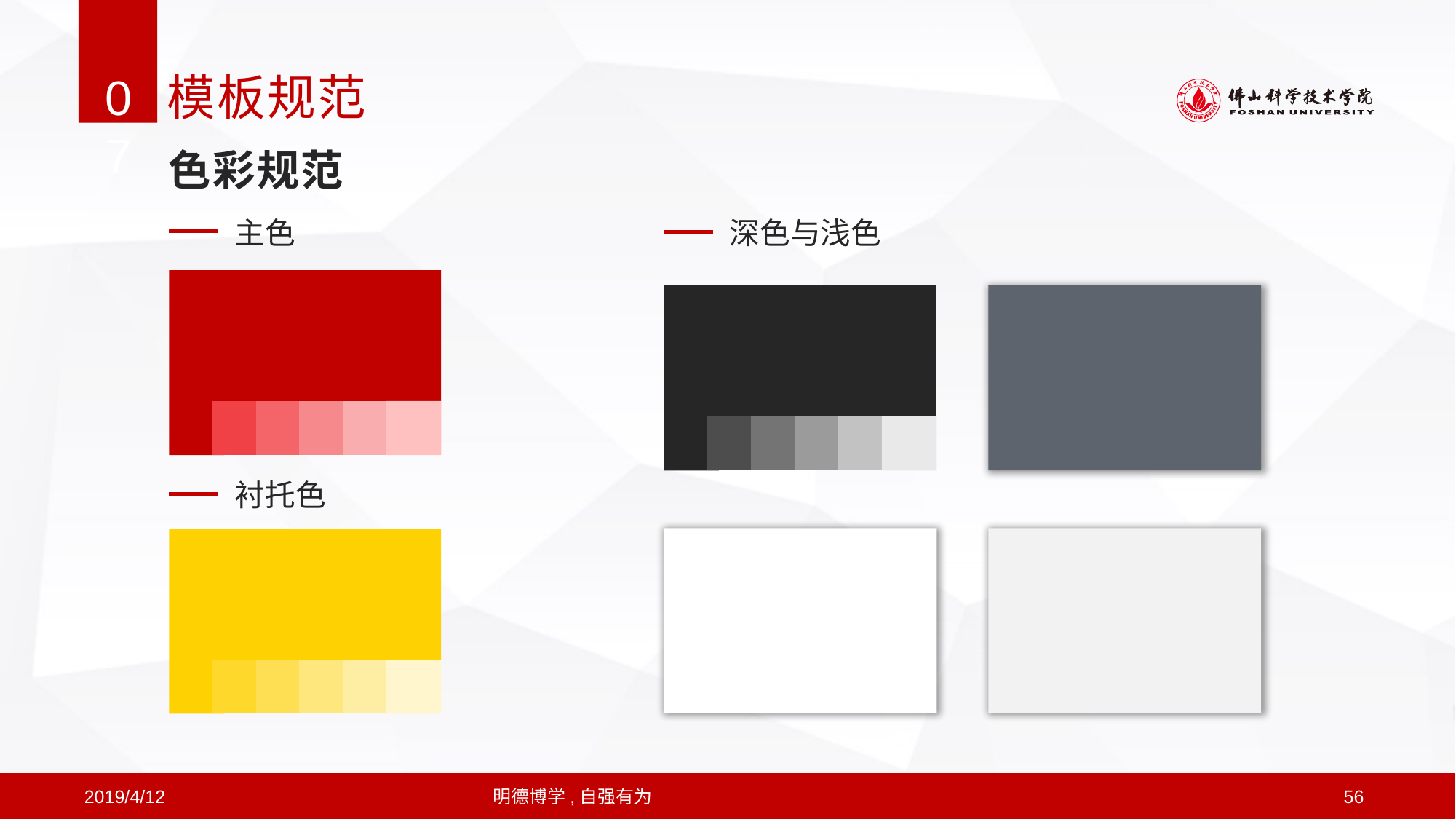

07
模板规范
色彩规范
主色
深色与浅色

衬托色

2019/4/12
明德博学,自强有为
56